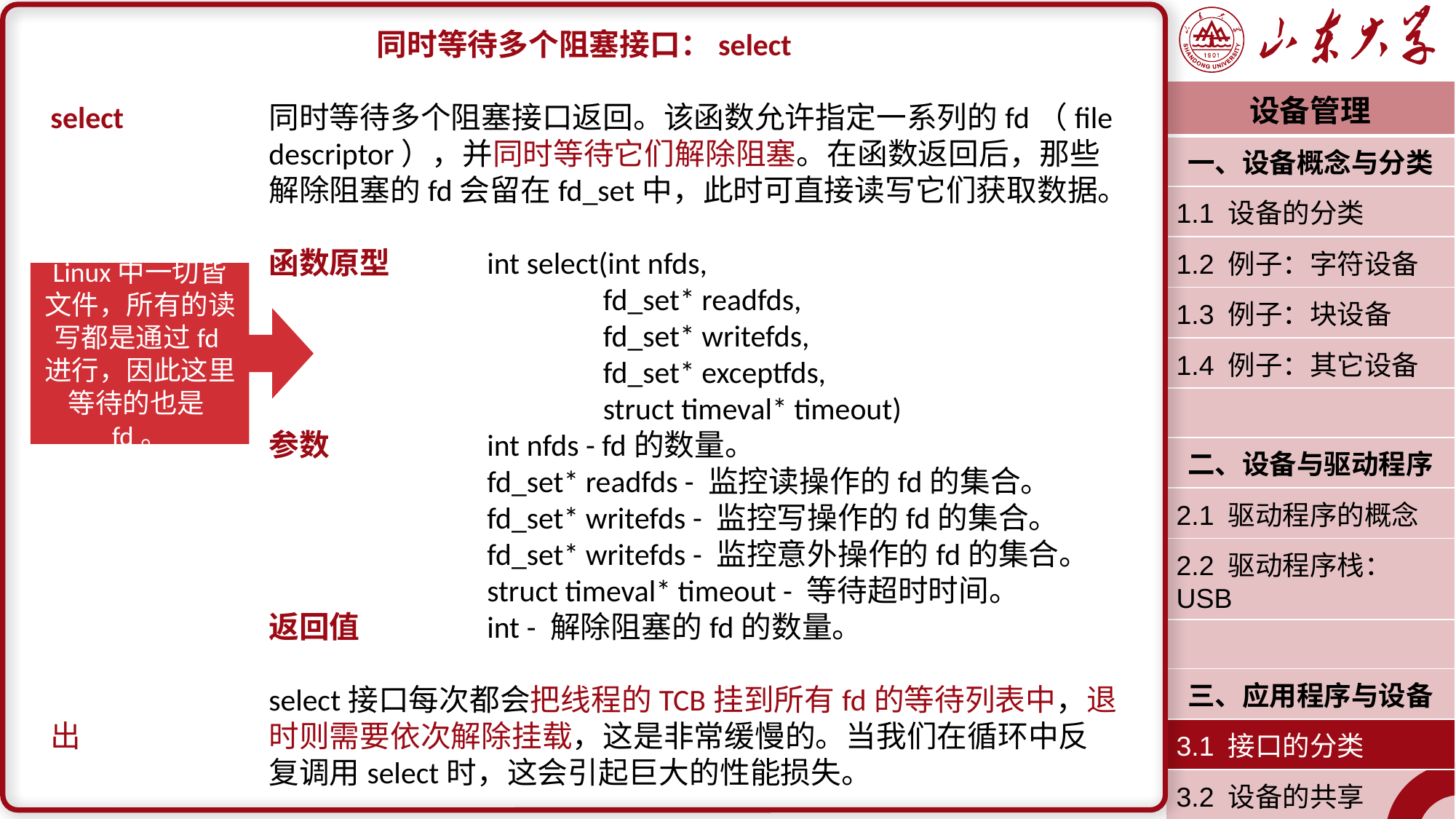

同时等待多个阻塞接口：select

select		同时等待多个阻塞接口返回。该函数允许指定一系列的fd（file 		descriptor），并同时等待它们解除阻塞。在函数返回后，那些		解除阻塞的fd会留在fd_set中，此时可直接读写它们获取数据。

		函数原型	int select(int nfds,
					 fd_set* readfds,
                  				 fd_set* writefds,
					 fd_set* exceptfds,
                  				 struct timeval* timeout)
		参数		int nfds - fd的数量。
				fd_set* readfds - 监控读操作的fd的集合。
				fd_set* writefds - 监控写操作的fd的集合。				fd_set* writefds - 监控意外操作的fd的集合。
				struct timeval* timeout - 等待超时时间。
		返回值		int - 解除阻塞的fd的数量。

		select接口每次都会把线程的TCB挂到所有fd的等待列表中，退出		时则需要依次解除挂载，这是非常缓慢的。当我们在循环中反		复调用select时，这会引起巨大的性能损失。
| 设备管理 |
| --- |
| 一、设备概念与分类 |
| 1.1 设备的分类 |
| 1.2 例子：字符设备 |
| 1.3 例子：块设备 |
| 1.4 例子：其它设备 |
|  |
| 二、设备与驱动程序 |
| 2.1 驱动程序的概念 |
| 2.2 驱动程序栈：USB |
|  |
| 三、应用程序与设备 |
| 3.1 接口的分类 |
| 3.2 设备的共享 |
| 潘润宇 2023.04 |
Linux中一切皆文件，所有的读写都是通过fd进行，因此这里等待的也是fd。